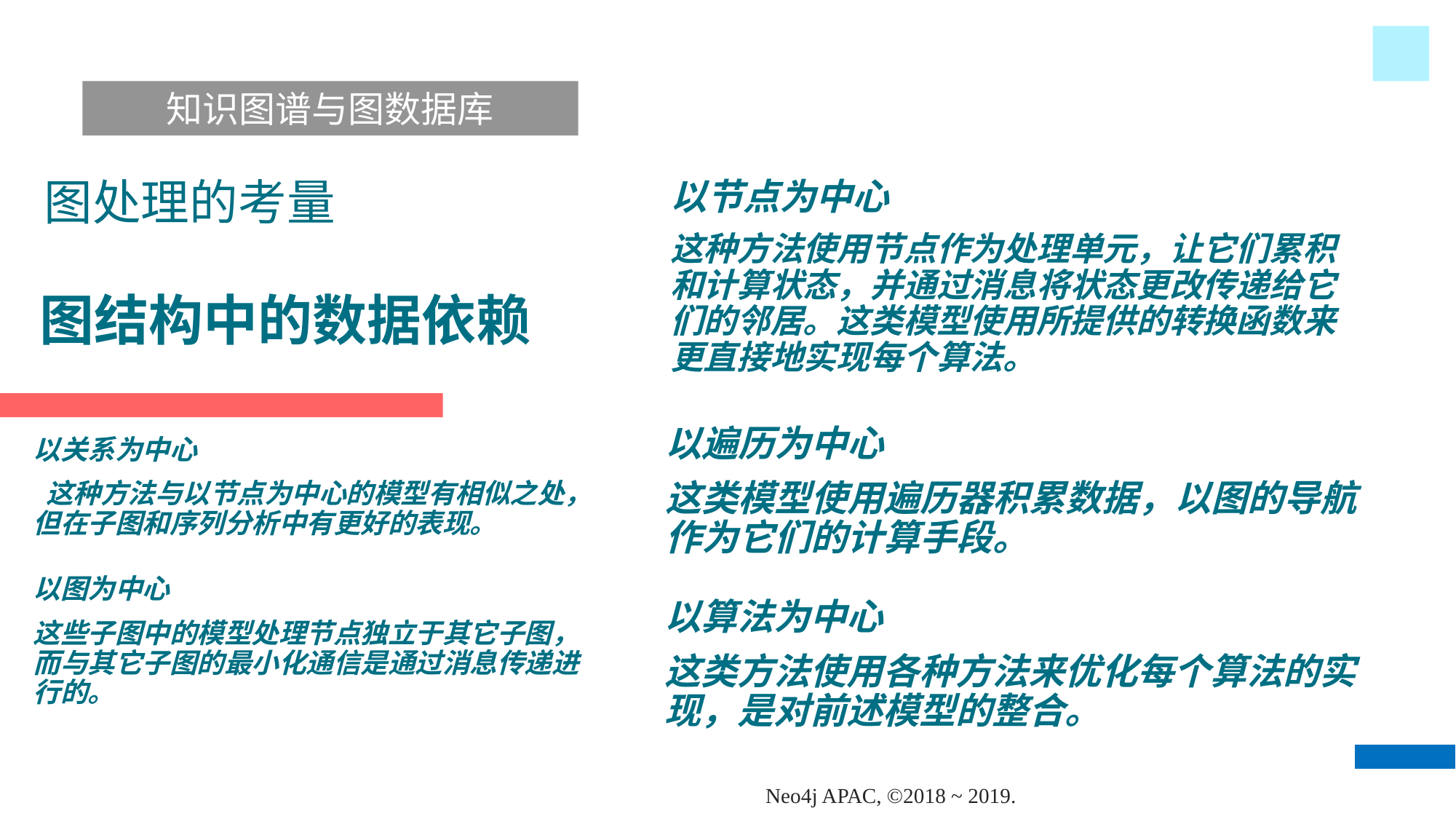

知识图谱与图数据库
图处理的考量
以节点为中心
这种方法使用节点作为处理单元，让它们累积和计算状态，并通过消息将状态更改传递给它们的邻居。这类模型使用所提供的转换函数来更直接地实现每个算法。

# 图结构中的数据依赖
以遍历为中心
这类模型使用遍历器积累数据，以图的导航作为它们的计算手段。

以关系为中心
 这种方法与以节点为中心的模型有相似之处，但在子图和序列分析中有更好的表现。

以图为中心
这些子图中的模型处理节点独立于其它子图，而与其它子图的最小化通信是通过消息传递进行的。

以算法为中心
这类方法使用各种方法来优化每个算法的实现，是对前述模型的整合。